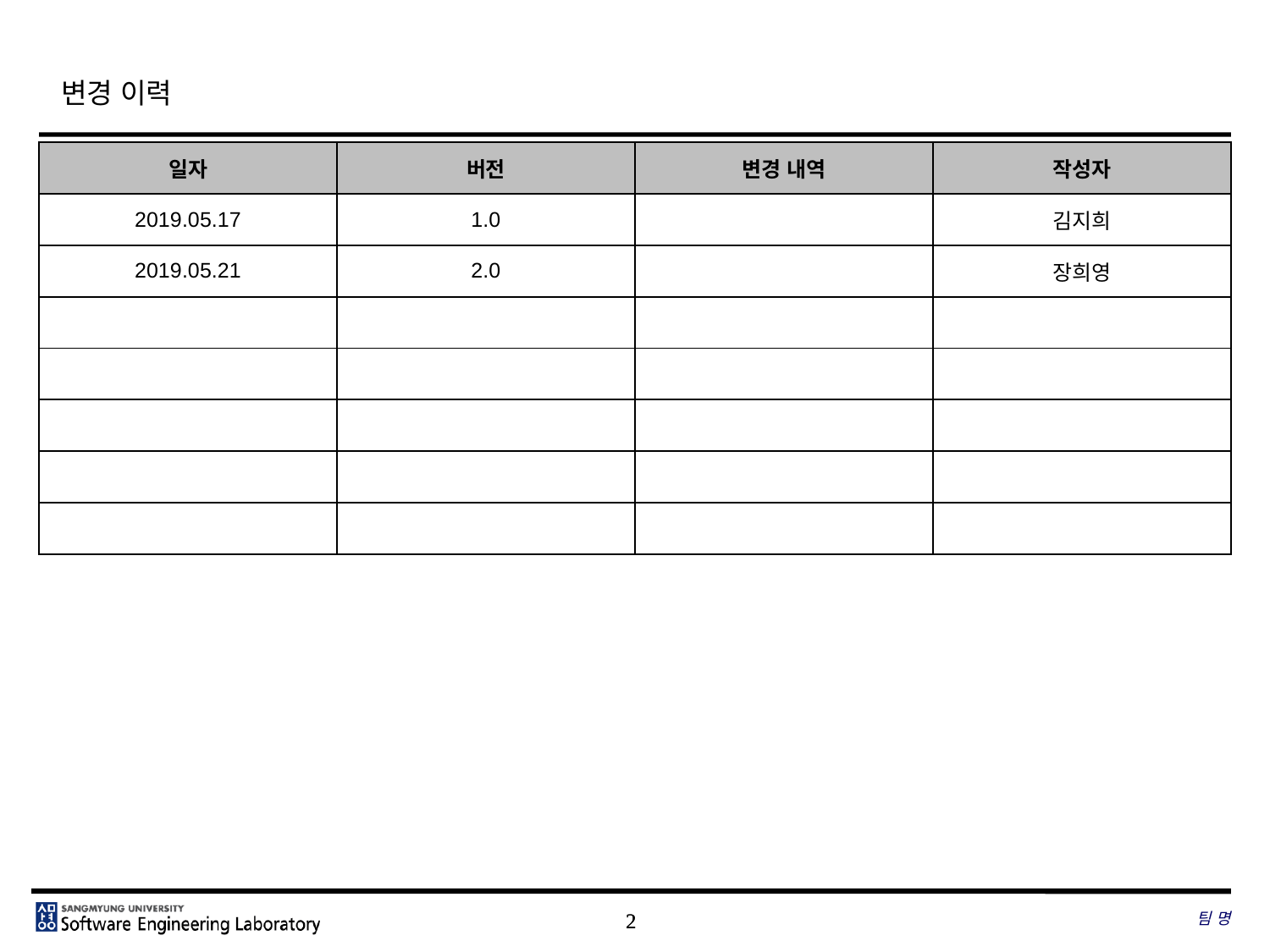

# 변경 이력
| 일자 | 버전 | 변경 내역 | 작성자 |
| --- | --- | --- | --- |
| 2019.05.17 | 1.0 |  | 김지희 |
| 2019.05.21 | 2.0 |  | 장희영 |
|  |  |  |  |
|  |  |  |  |
|  |  |  |  |
|  |  |  |  |
|  |  |  |  |
팀 명